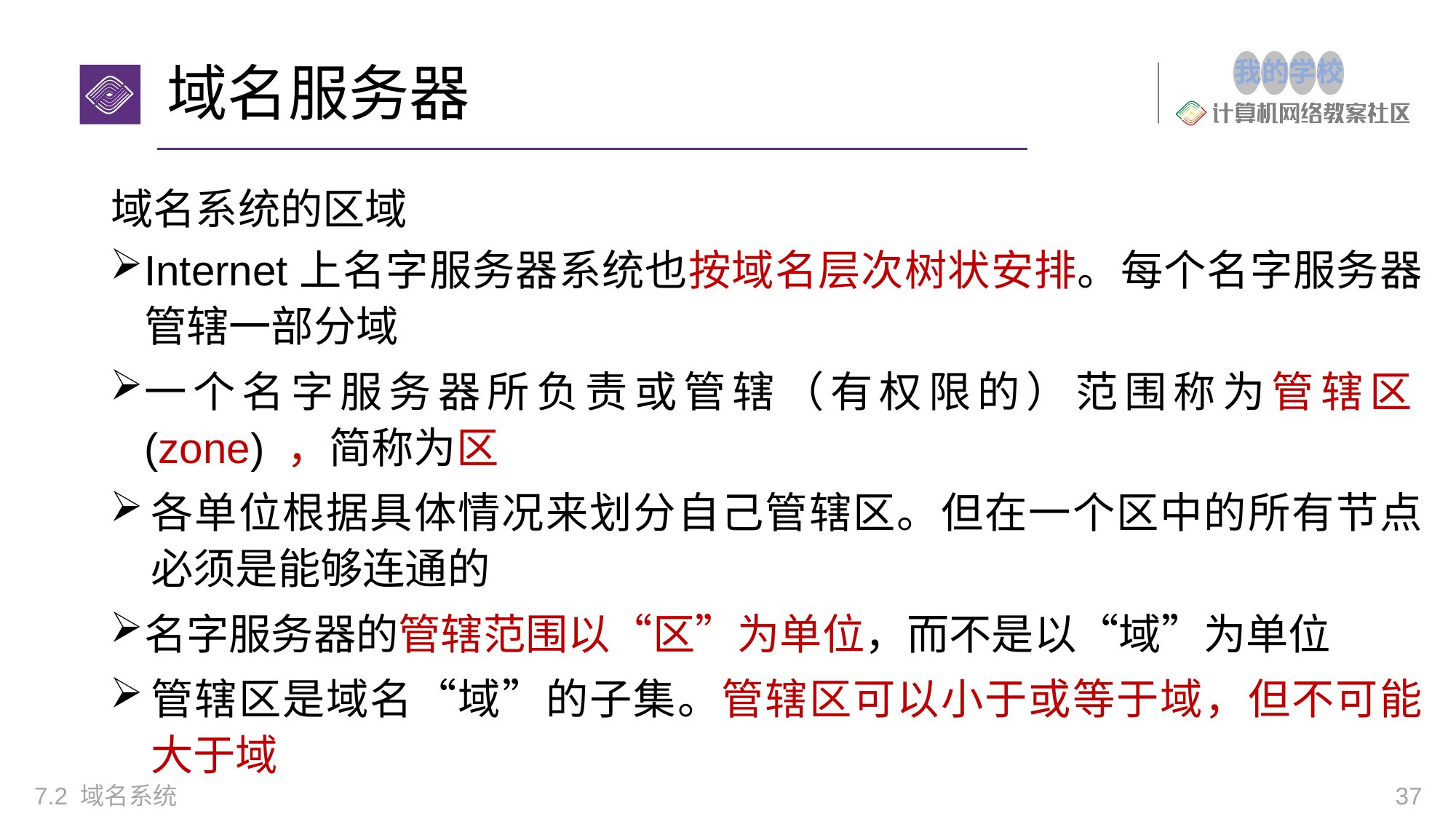

# 域名服务器
域名系统的区域
Internet上名字服务器系统也按域名层次树状安排。每个名字服务器管辖一部分域
一个名字服务器所负责或管辖（有权限的）范围称为管辖区(zone) ，简称为区
各单位根据具体情况来划分自己管辖区。但在一个区中的所有节点必须是能够连通的
名字服务器的管辖范围以“区”为单位，而不是以“域”为单位
管辖区是域名“域”的子集。管辖区可以小于或等于域，但不可能大于域
7.2 域名系统
37